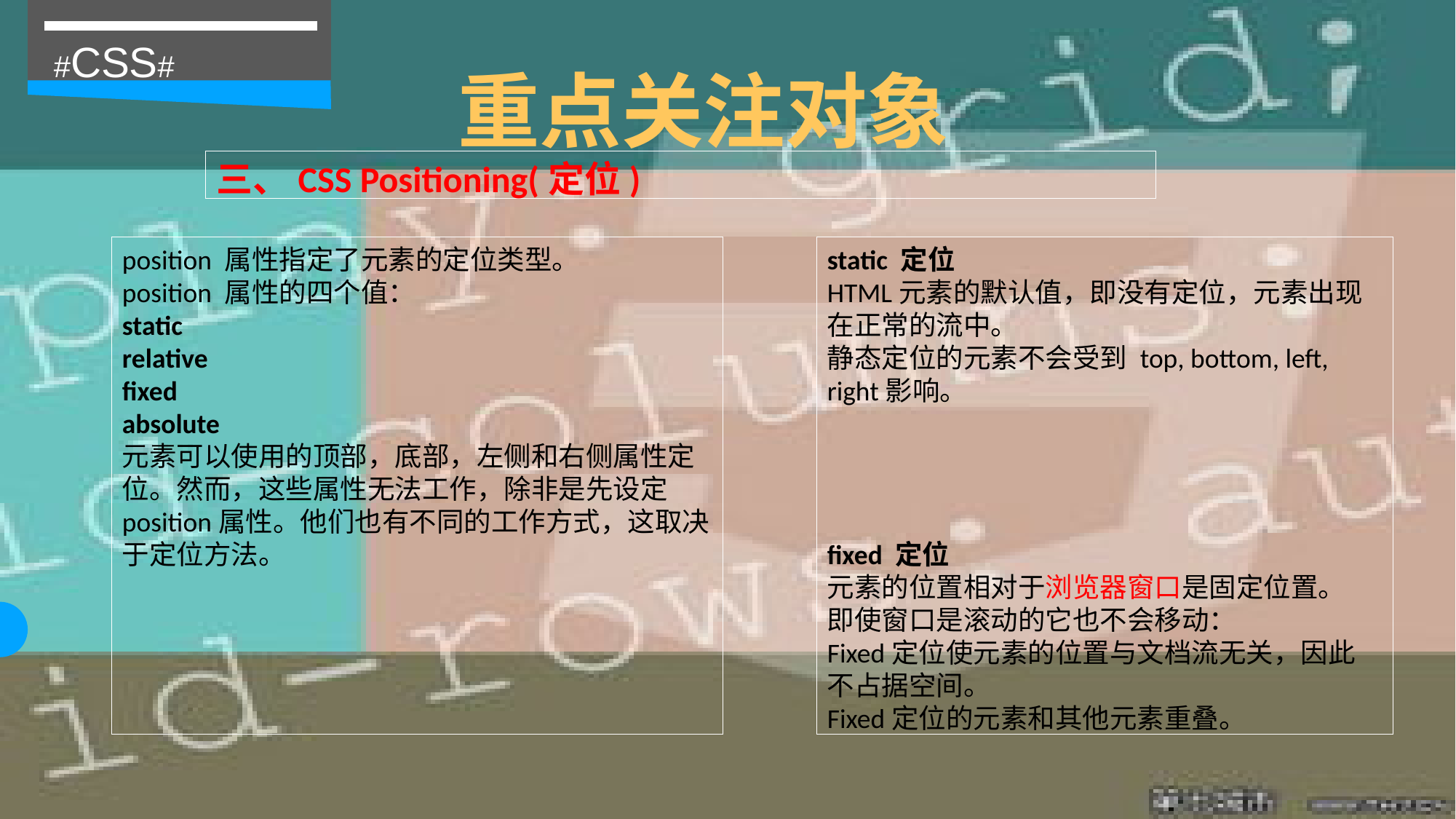

#CSS#
重点关注对象
三、CSS Positioning(定位)

position 属性指定了元素的定位类型。
position 属性的四个值：
static
relative
fixed
absolute
元素可以使用的顶部，底部，左侧和右侧属性定位。然而，这些属性无法工作，除非是先设定position属性。他们也有不同的工作方式，这取决于定位方法。

static 定位
HTML元素的默认值，即没有定位，元素出现在正常的流中。
静态定位的元素不会受到 top, bottom, left, right影响。

fixed 定位
元素的位置相对于浏览器窗口是固定位置。
即使窗口是滚动的它也不会移动：
Fixed定位使元素的位置与文档流无关，因此不占据空间。
Fixed定位的元素和其他元素重叠。